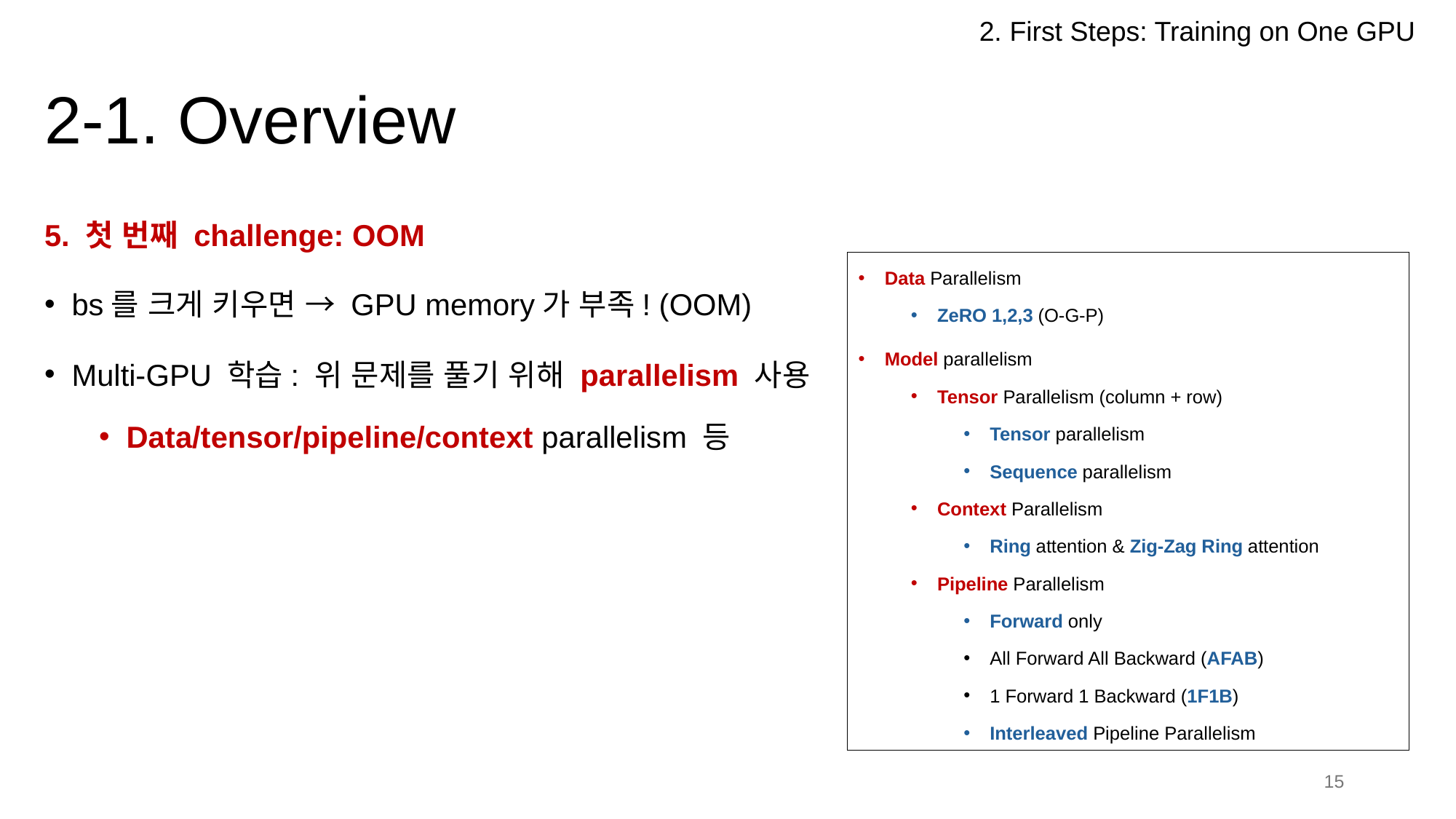

2. First Steps: Training on One GPU
# 2-1. Overview
5. 첫 번째 challenge: OOM
bs를 크게 키우면 → GPU memory가 부족! (OOM)
Multi-GPU 학습: 위 문제를 풀기 위해 parallelism 사용
Data/tensor/pipeline/context parallelism 등
Data Parallelism
ZeRO 1,2,3 (O-G-P)
Model parallelism
Tensor Parallelism (column + row)
Tensor parallelism
Sequence parallelism
Context Parallelism
Ring attention & Zig-Zag Ring attention
Pipeline Parallelism
Forward only
All Forward All Backward (AFAB)
1 Forward 1 Backward (1F1B)
Interleaved Pipeline Parallelism
15